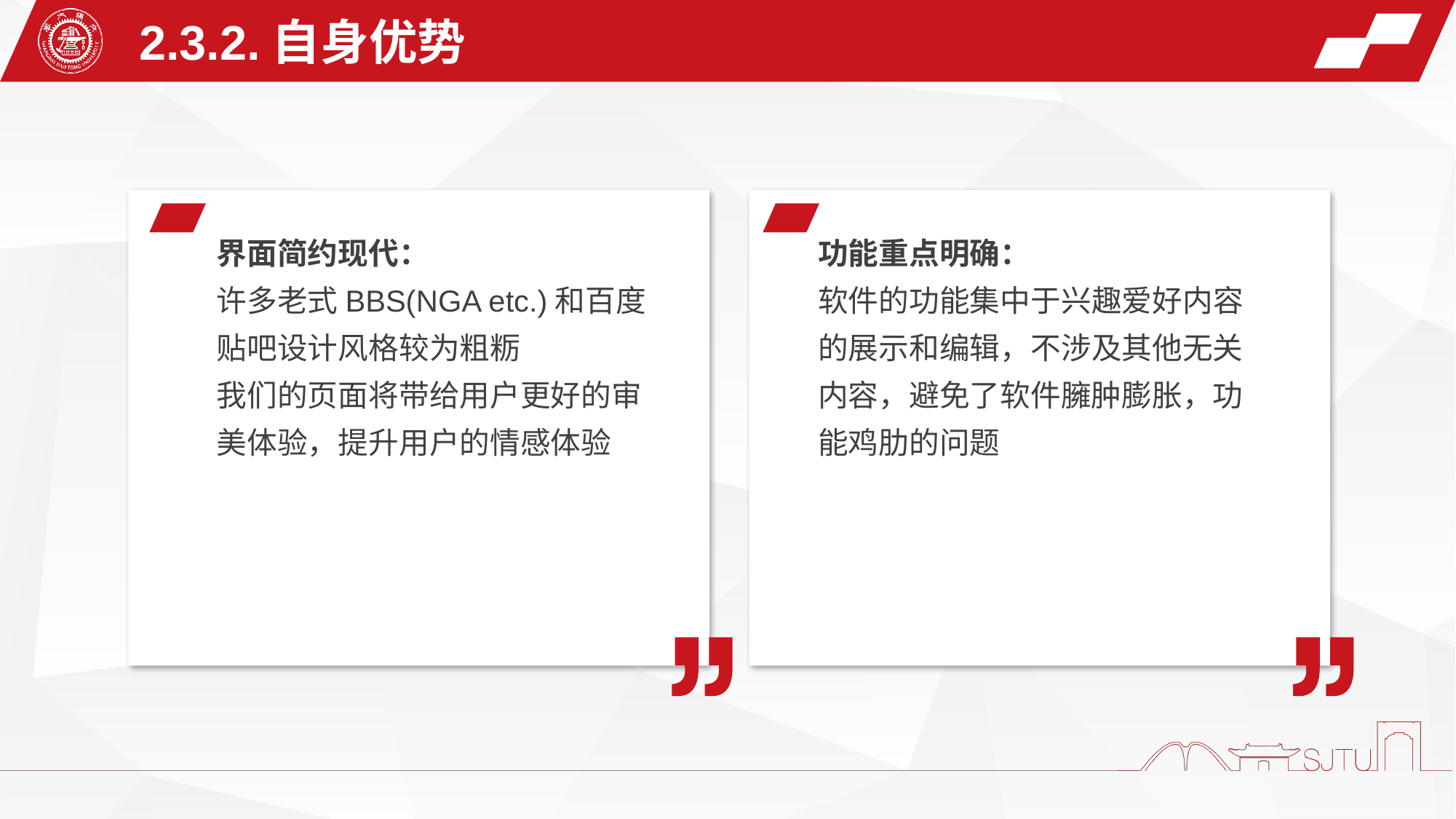

2.3.2.自身优势

功能重点明确：
软件的功能集中于兴趣爱好内容的展示和编辑，不涉及其他无关内容，避免了软件臃肿膨胀，功能鸡肋的问题
界面简约现代：
许多老式BBS(NGA etc.)和百度贴吧设计风格较为粗粝
我们的页面将带给用户更好的审美体验，提升用户的情感体验